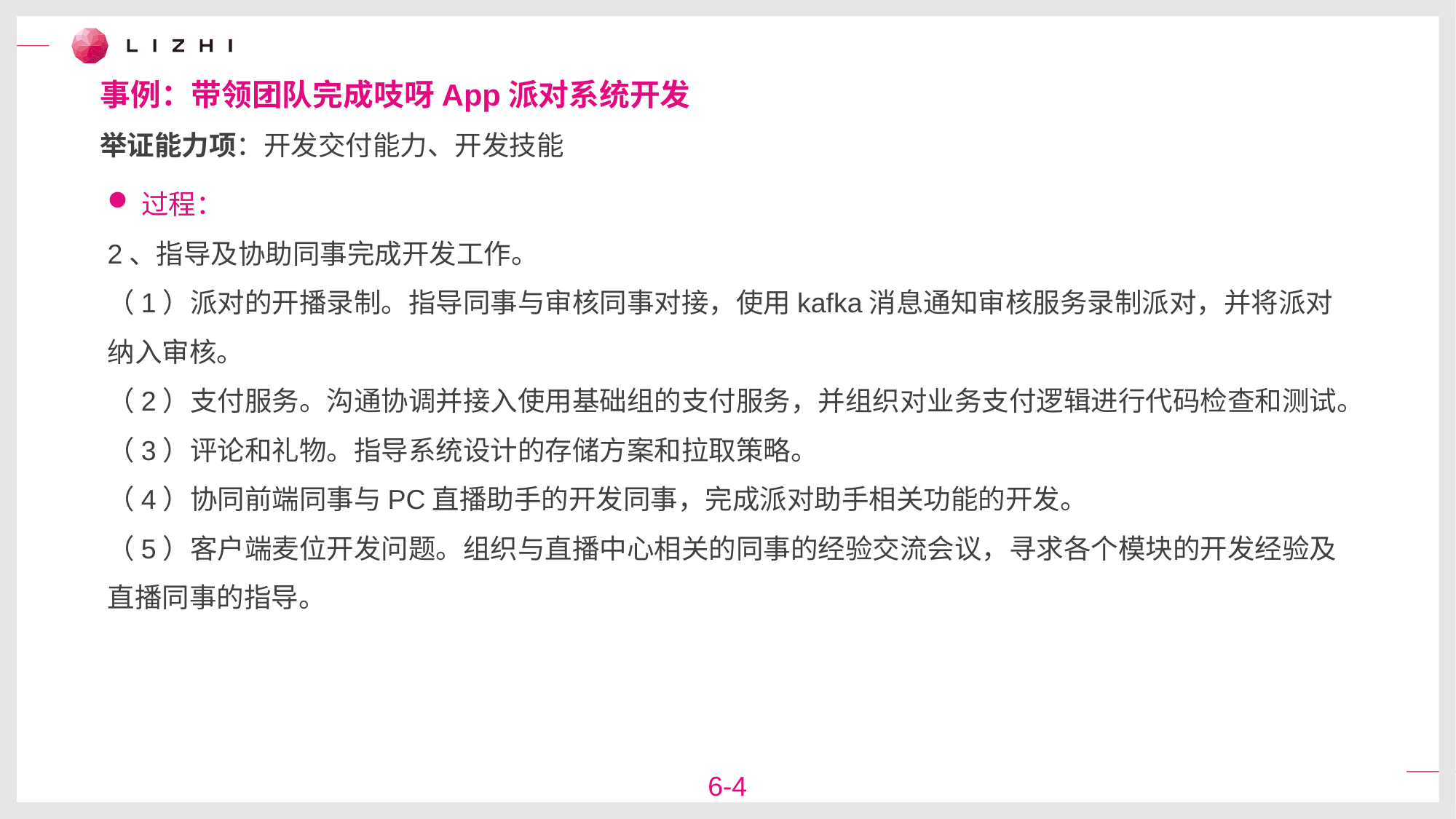

事例：带领团队完成吱呀App派对系统开发
举证能力项：开发交付能力、开发技能
过程：
2、指导及协助同事完成开发工作。
（1）派对的开播录制。指导同事与审核同事对接，使用kafka消息通知审核服务录制派对，并将派对纳入审核。
（2）支付服务。沟通协调并接入使用基础组的支付服务，并组织对业务支付逻辑进行代码检查和测试。
（3）评论和礼物。指导系统设计的存储方案和拉取策略。
（4）协同前端同事与PC直播助手的开发同事，完成派对助手相关功能的开发。
（5）客户端麦位开发问题。组织与直播中心相关的同事的经验交流会议，寻求各个模块的开发经验及直播同事的指导。
6-4